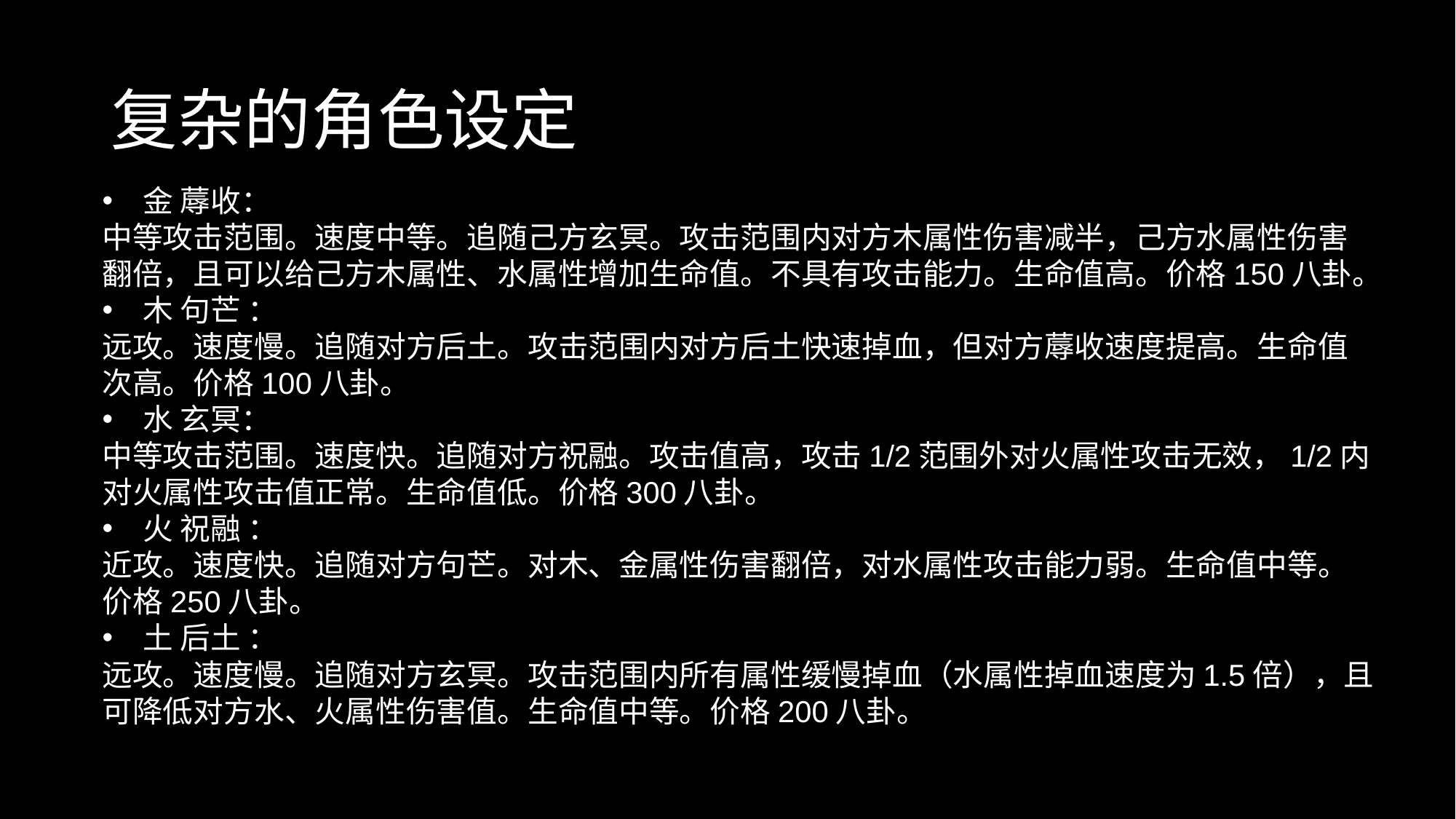

# 复杂的角色设定
金 蓐收：
中等攻击范围。速度中等。追随己方玄冥。攻击范围内对方木属性伤害减半，己方水属性伤害翻倍，且可以给己方木属性、水属性增加生命值。不具有攻击能力。生命值高。价格150八卦。
木 句芒 ：
远攻。速度慢。追随对方后土。攻击范围内对方后土快速掉血，但对方蓐收速度提高。生命值次高。价格100八卦。
水 玄冥：
中等攻击范围。速度快。追随对方祝融。攻击值高，攻击1/2范围外对火属性攻击无效，1/2内对火属性攻击值正常。生命值低。价格300八卦。
火 祝融 ：
近攻。速度快。追随对方句芒。对木、金属性伤害翻倍，对水属性攻击能力弱。生命值中等。价格250八卦。
土 后土 ：
远攻。速度慢。追随对方玄冥。攻击范围内所有属性缓慢掉血（水属性掉血速度为1.5倍），且可降低对方水、火属性伤害值。生命值中等。价格200八卦。